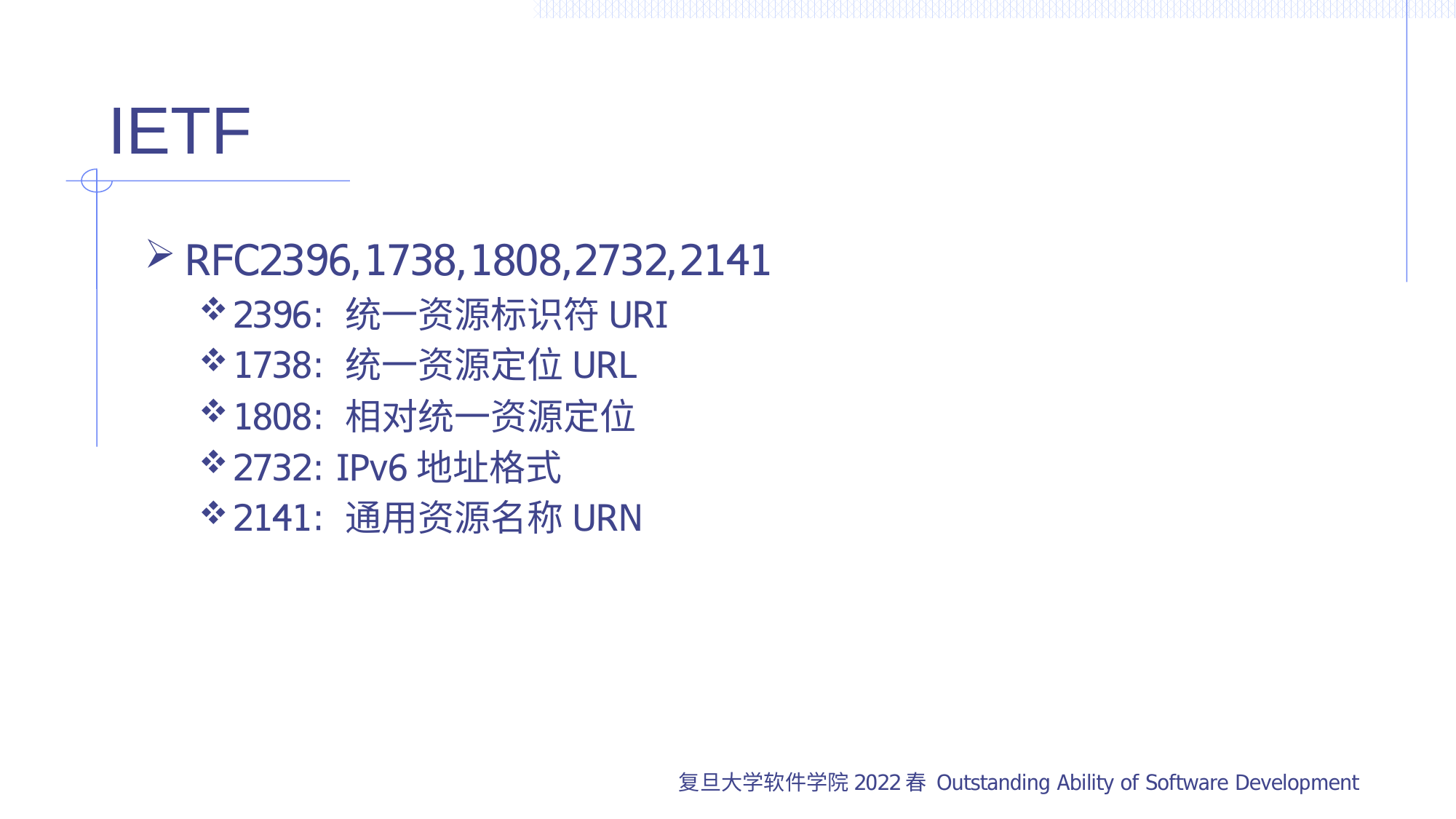

# IETF
RFC2396,1738,1808,2732,2141
2396: 统一资源标识符URI
1738: 统一资源定位URL
1808: 相对统一资源定位
2732: IPv6地址格式
2141: 通用资源名称URN